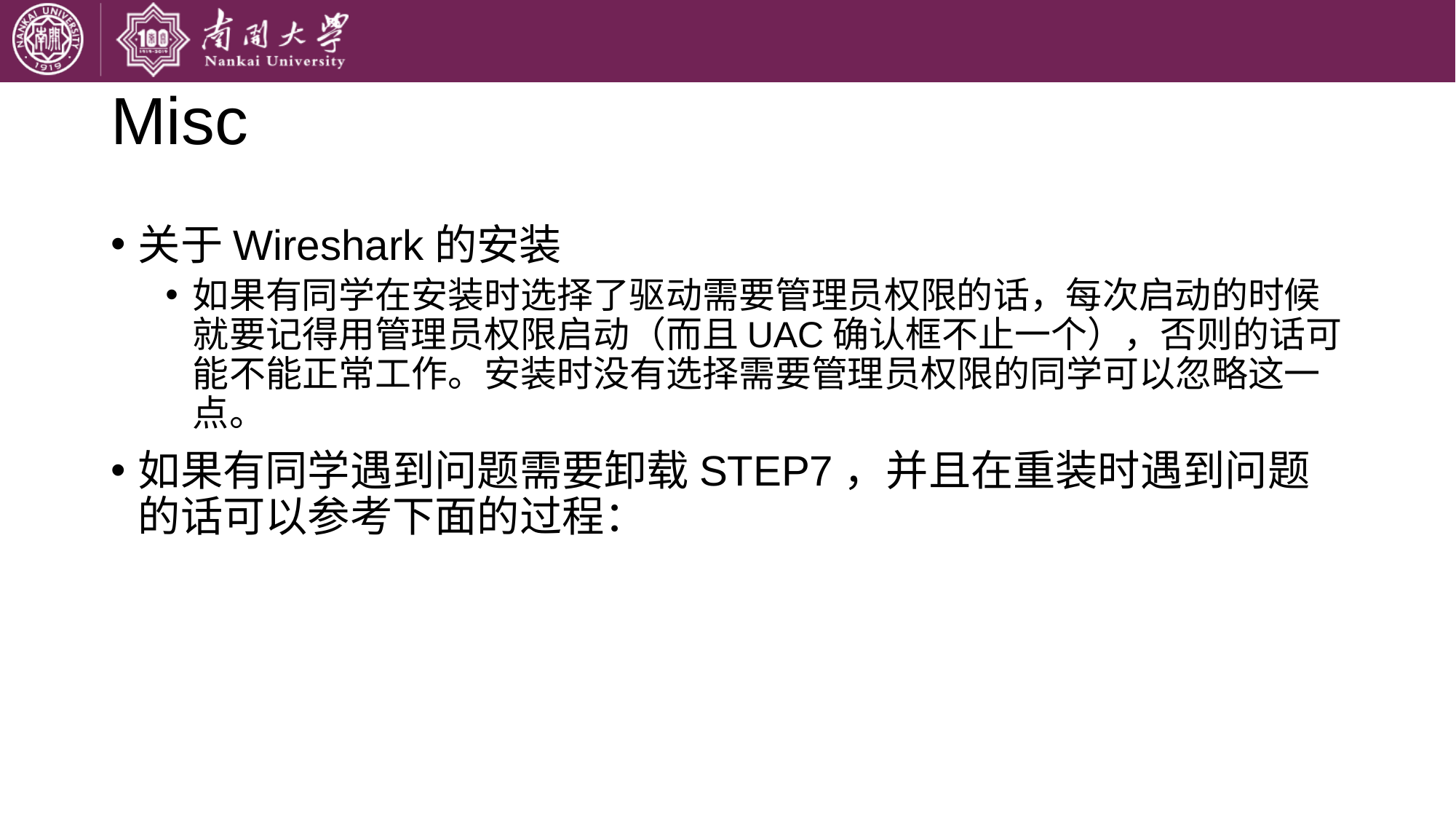

# Misc
关于Wireshark的安装
如果有同学在安装时选择了驱动需要管理员权限的话，每次启动的时候就要记得用管理员权限启动（而且UAC确认框不止一个），否则的话可能不能正常工作。安装时没有选择需要管理员权限的同学可以忽略这一点。
如果有同学遇到问题需要卸载STEP7，并且在重装时遇到问题的话可以参考下面的过程：